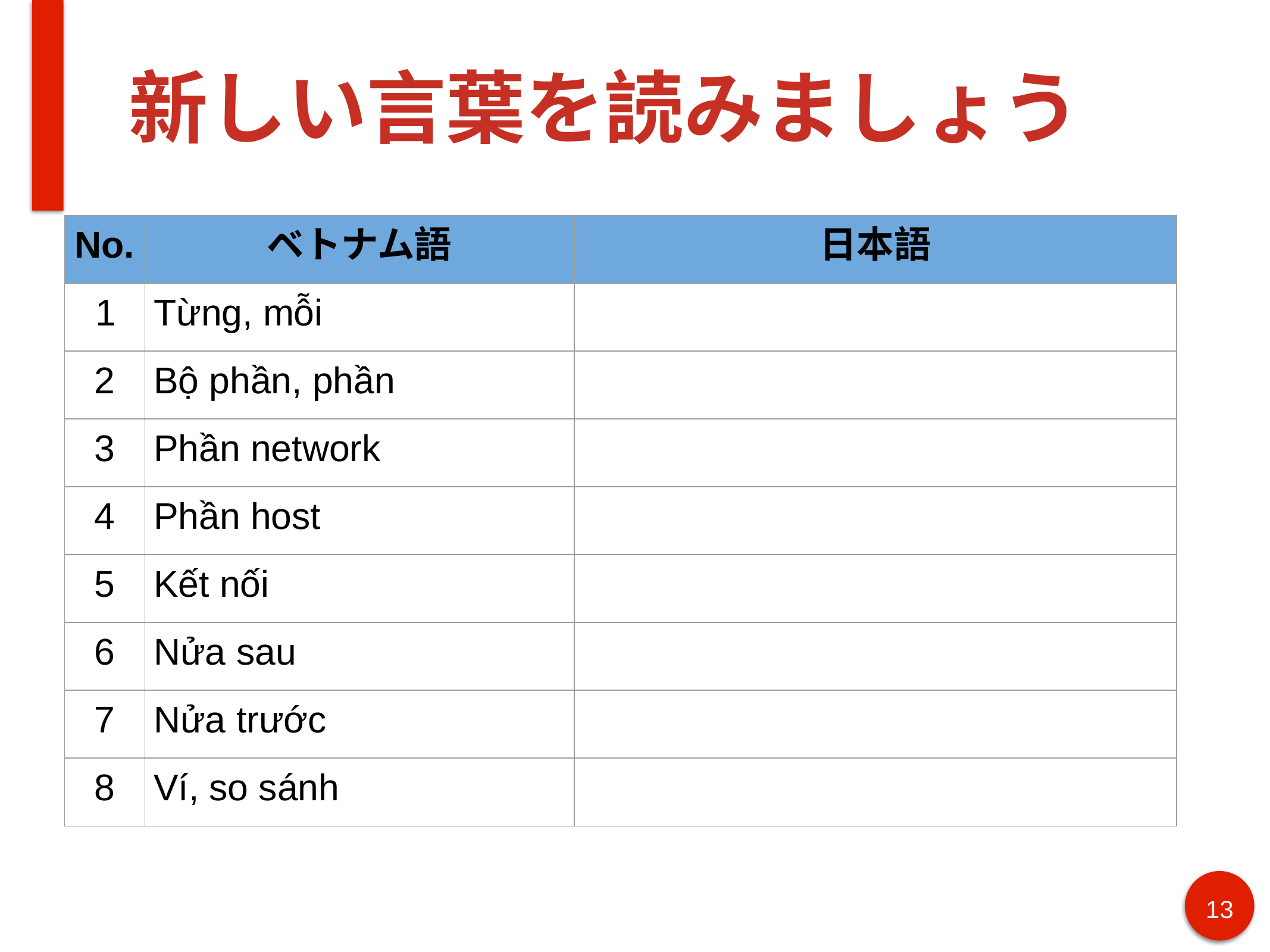

# 新しい言葉を読みましょう
| No. | ベトナム語 | 日本語 |
| --- | --- | --- |
| 1 | Từng, mỗi |  |
| 2 | Bộ phần, phần |  |
| 3 | Phần network |  |
| 4 | Phần host |  |
| 5 | Kết nối |  |
| 6 | Nửa sau |  |
| 7 | Nửa trước |  |
| 8 | Ví, so sánh |  |
13